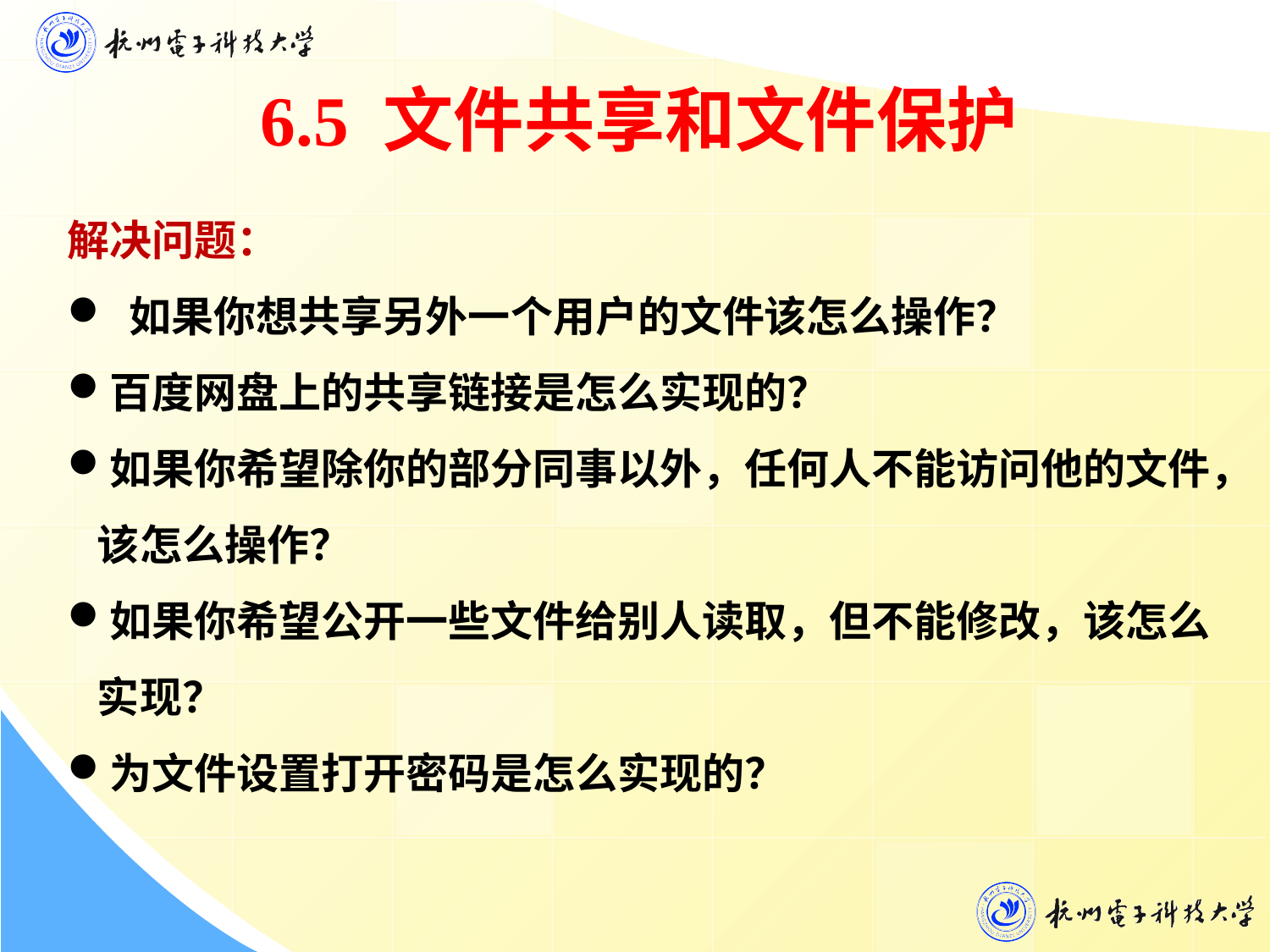

6.5 文件共享和文件保护
解决问题：
 如果你想共享另外一个用户的文件该怎么操作？
百度网盘上的共享链接是怎么实现的？
如果你希望除你的部分同事以外，任何人不能访问他的文件，该怎么操作？
如果你希望公开一些文件给别人读取，但不能修改，该怎么实现？
为文件设置打开密码是怎么实现的？